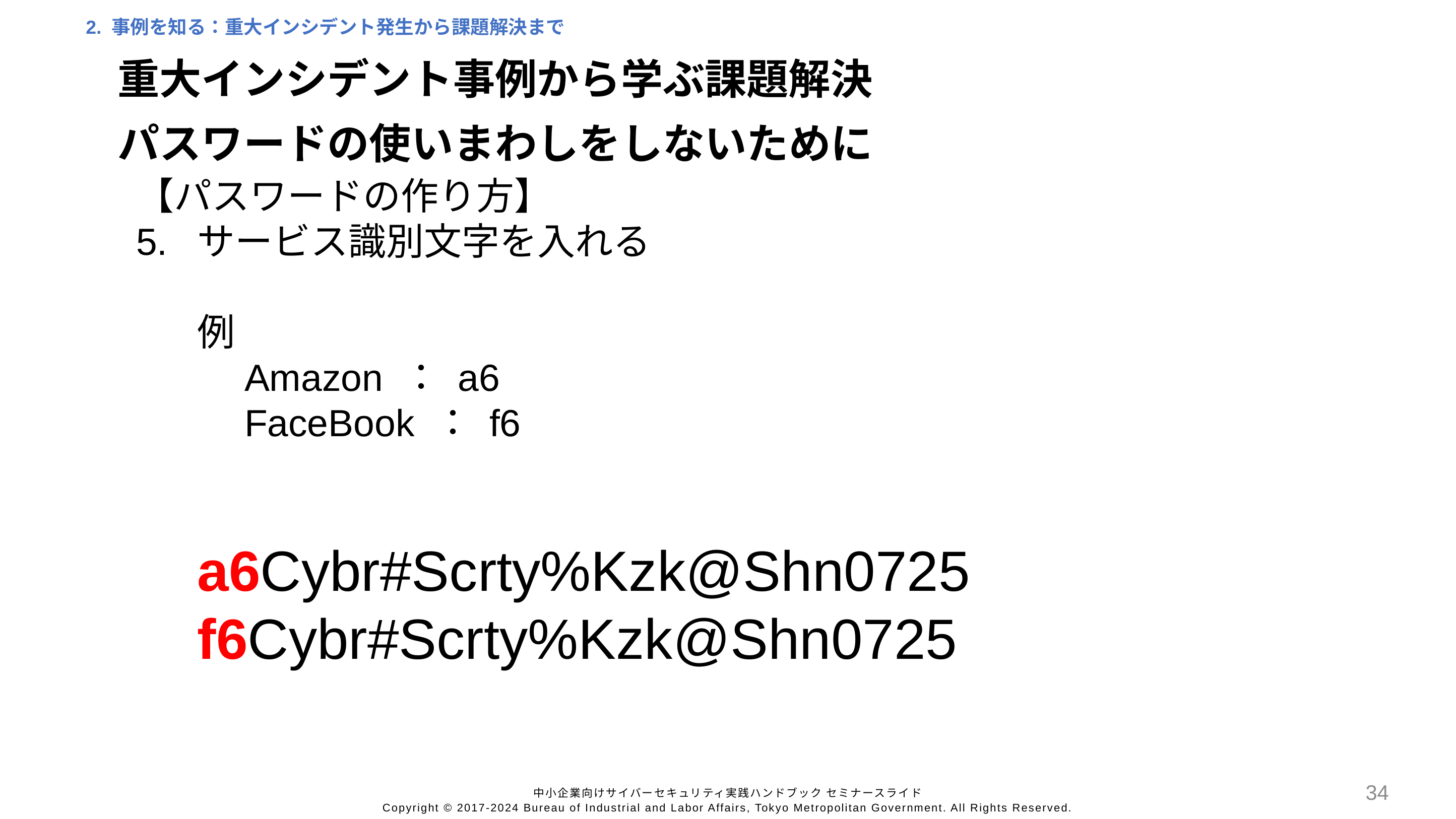

2. 事例を知る：重大インシデント発生から課題解決まで
重大インシデント事例から学ぶ課題解決
パスワードの使いまわしをしないために
【パスワードの作り方】
サービス識別文字を入れる
例
　Amazon ： a6
　FaceBook ： f6
a6Cybr#Scrty%Kzk@Shn0725
f6Cybr#Scrty%Kzk@Shn0725

34